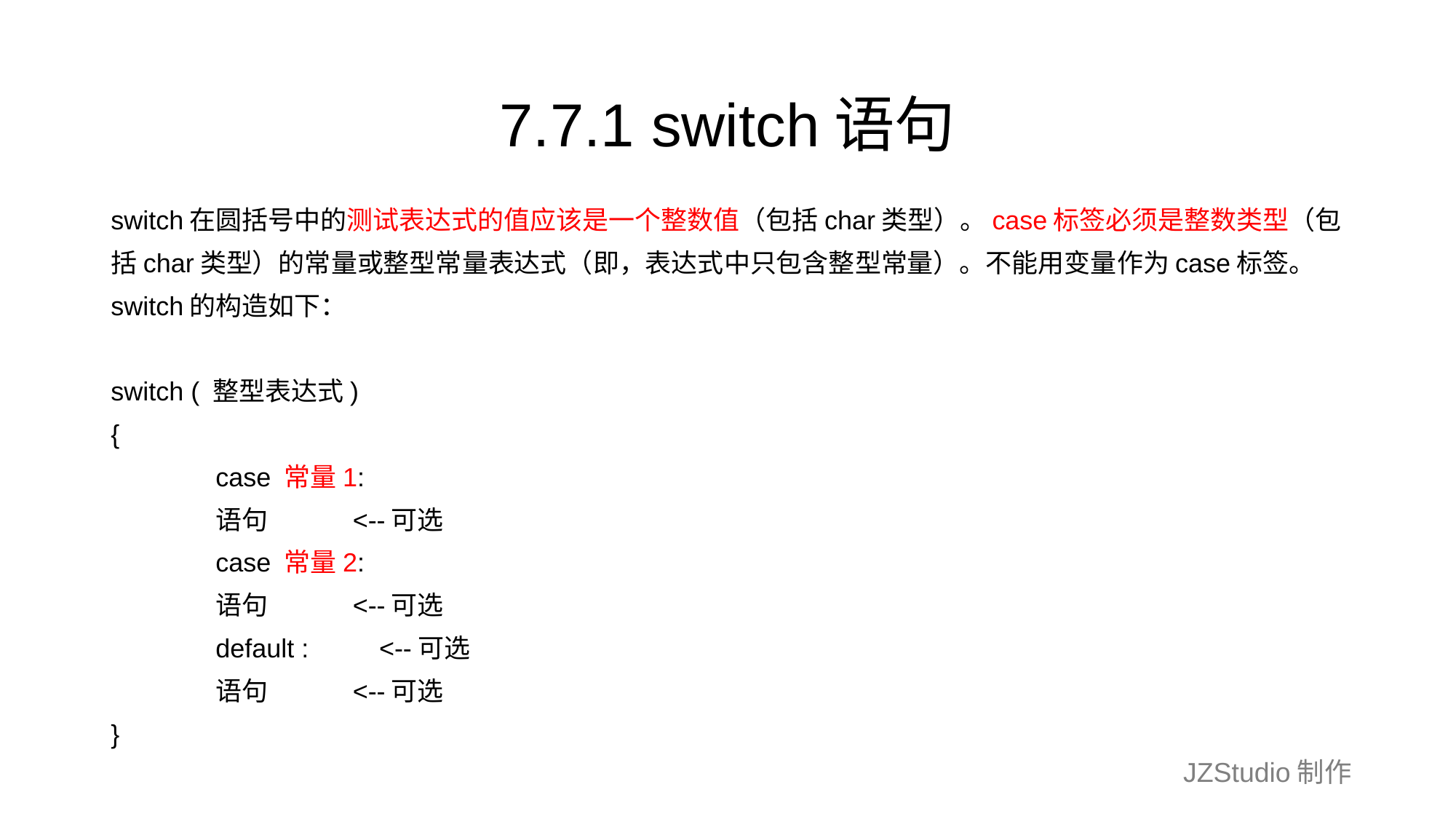

# 7.7.1 switch语句
switch在圆括号中的测试表达式的值应该是一个整数值（包括char类型）。case标签必须是整数类型（包
括char类型）的常量或整型常量表达式（即，表达式中只包含整型常量）。不能用变量作为case标签。
switch的构造如下：

switch ( 整型表达式)
{
	case 常量1:
		语句　　　<--可选
	case 常量2:
		语句　　　<--可选
	default :　　 <--可选
		语句　　　<--可选
}